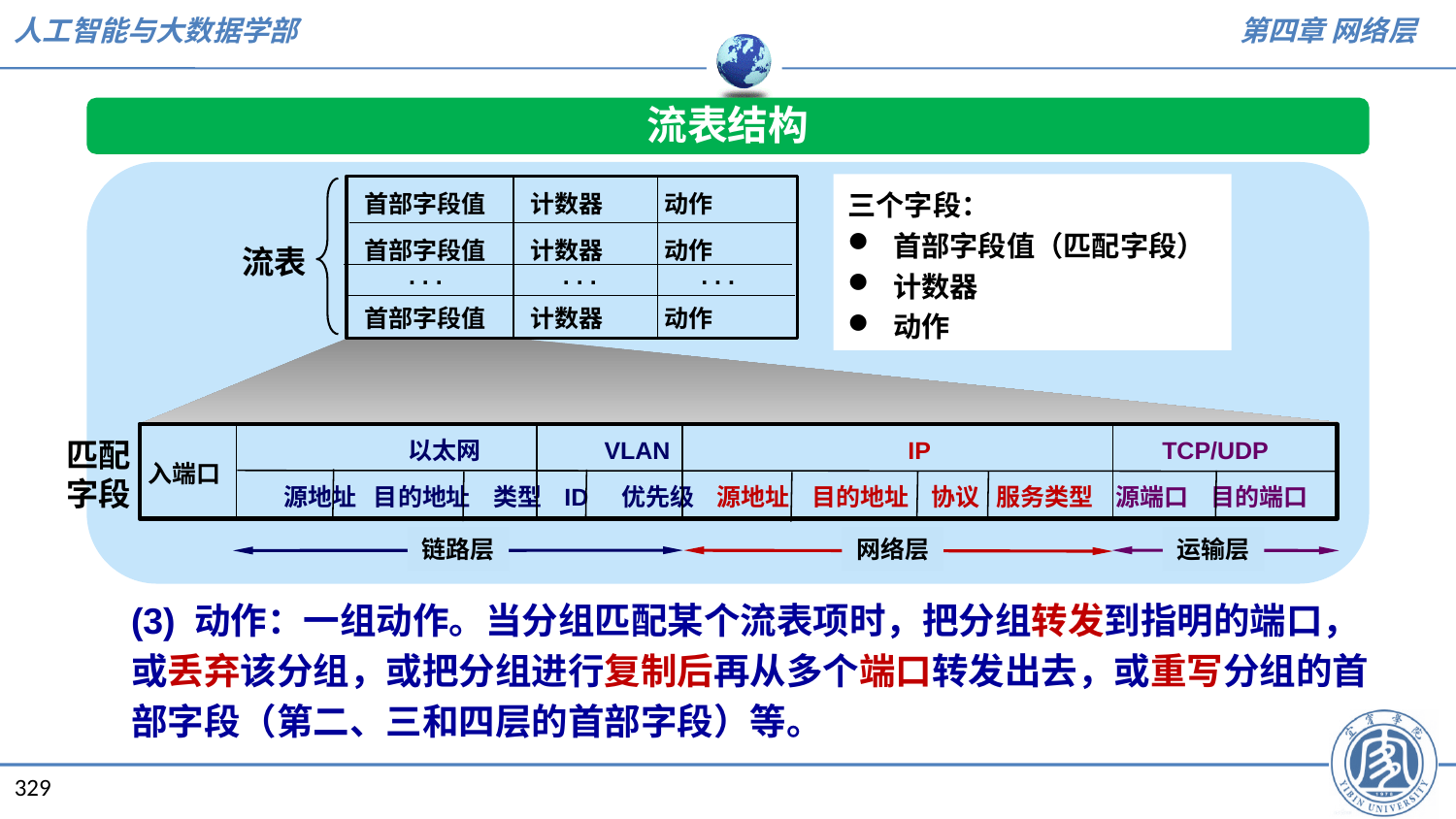

流表结构

三个字段：
首部字段值（匹配字段）
计数器
动作
首部字段值        计数器           动作
首部字段值        计数器           动作

首部字段值        计数器           动作

流表
. . .
. . .
. . .

匹配
字段
以太网                     VLAN                                   IP                                  TCP/UDP
入端口
源地址   目的地址    类型   ID    优先级    源地址    目的地址    协议   服务类型    源端口    目的端口
网络层
运输层
链路层
(3) 动作：一组动作。当分组匹配某个流表项时，把分组转发到指明的端口，或丢弃该分组，或把分组进行复制后再从多个端口转发出去，或重写分组的首部字段（第二、三和四层的首部字段）等。
329